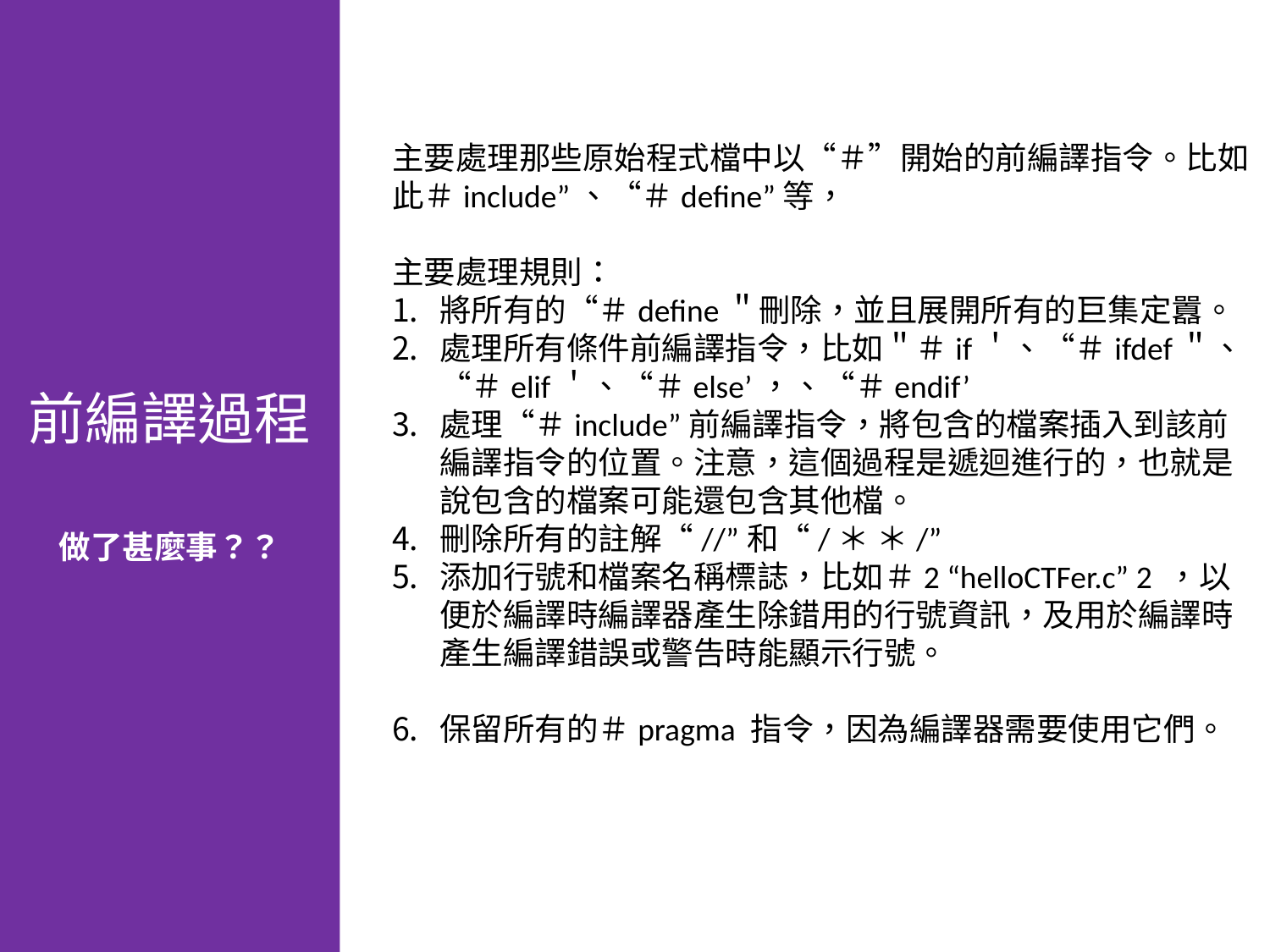

前編譯過程

做了甚麼事？？
主要處理那些原始程式檔中以“＃”開始的前編譯指令。比如此＃include”、“＃define”等，

主要處理規則：
將所有的“＃define＂刪除，並且展開所有的巨集定囂。
處理所有條件前編譯指令，比如＂＃if＇、“＃ifdef＂、“＃elif＇、“＃else’，、“＃endif’
處理“＃include”前編譯指令，將包含的檔案插入到該前編譯指令的位置。注意，這個過程是遞迴進行的，也就是說包含的檔案可能還包含其他檔。
刪除所有的註解“//”和“/＊ ＊/”
添加行號和檔案名稱標誌，比如＃2 “helloCTFer.c” 2 ，以便於編譯時編譯器產生除錯用的行號資訊，及用於編譯時產生編譯錯誤或警告時能顯示行號。

保留所有的＃pragma 指令，因為編譯器需要使用它們。